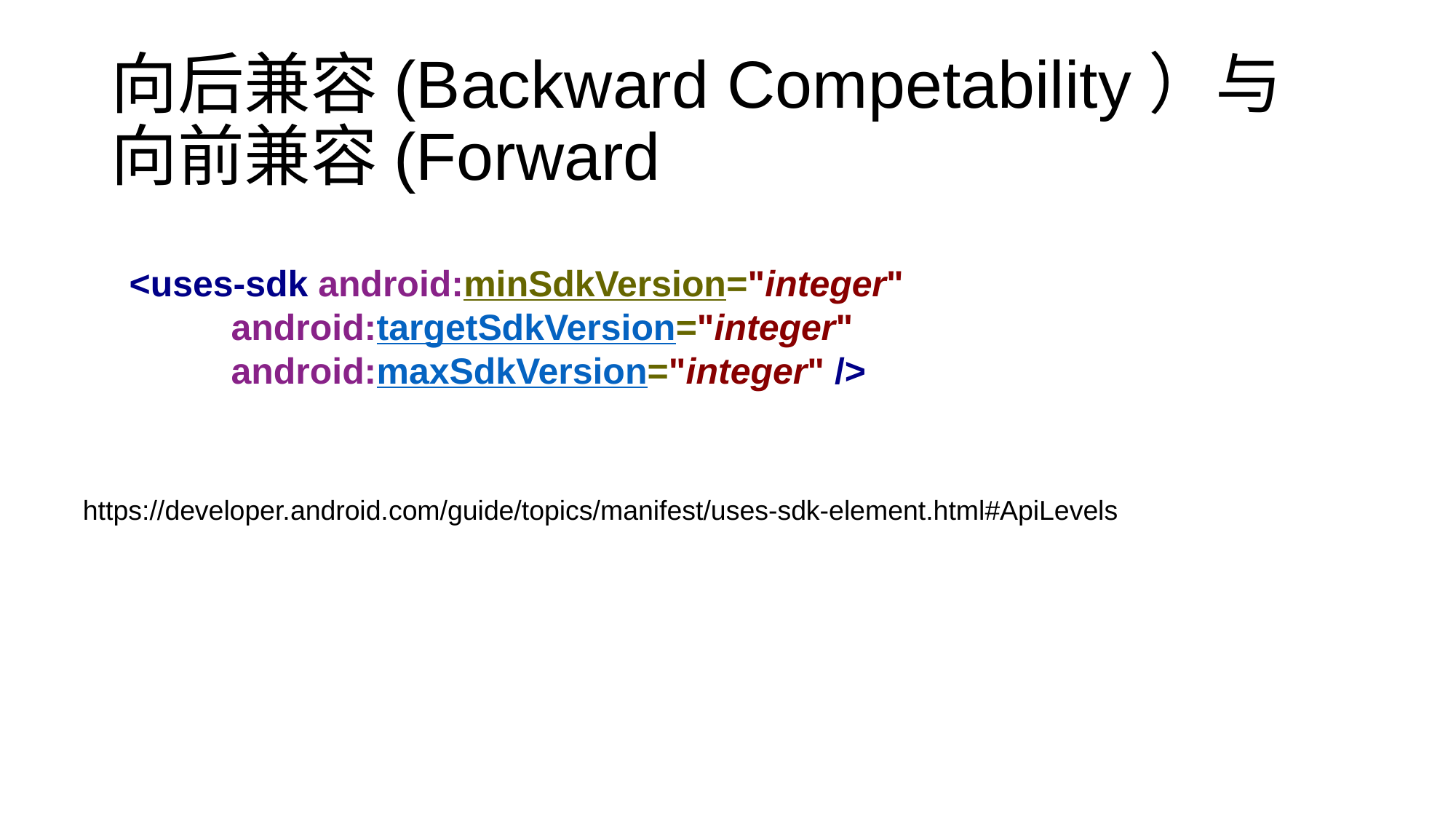

# 向后兼容(Backward Competability）与向前兼容(Forward
<uses-sdk android:minSdkVersion="integer"
          android:targetSdkVersion="integer"
          android:maxSdkVersion="integer" />
https://developer.android.com/guide/topics/manifest/uses-sdk-element.html#ApiLevels